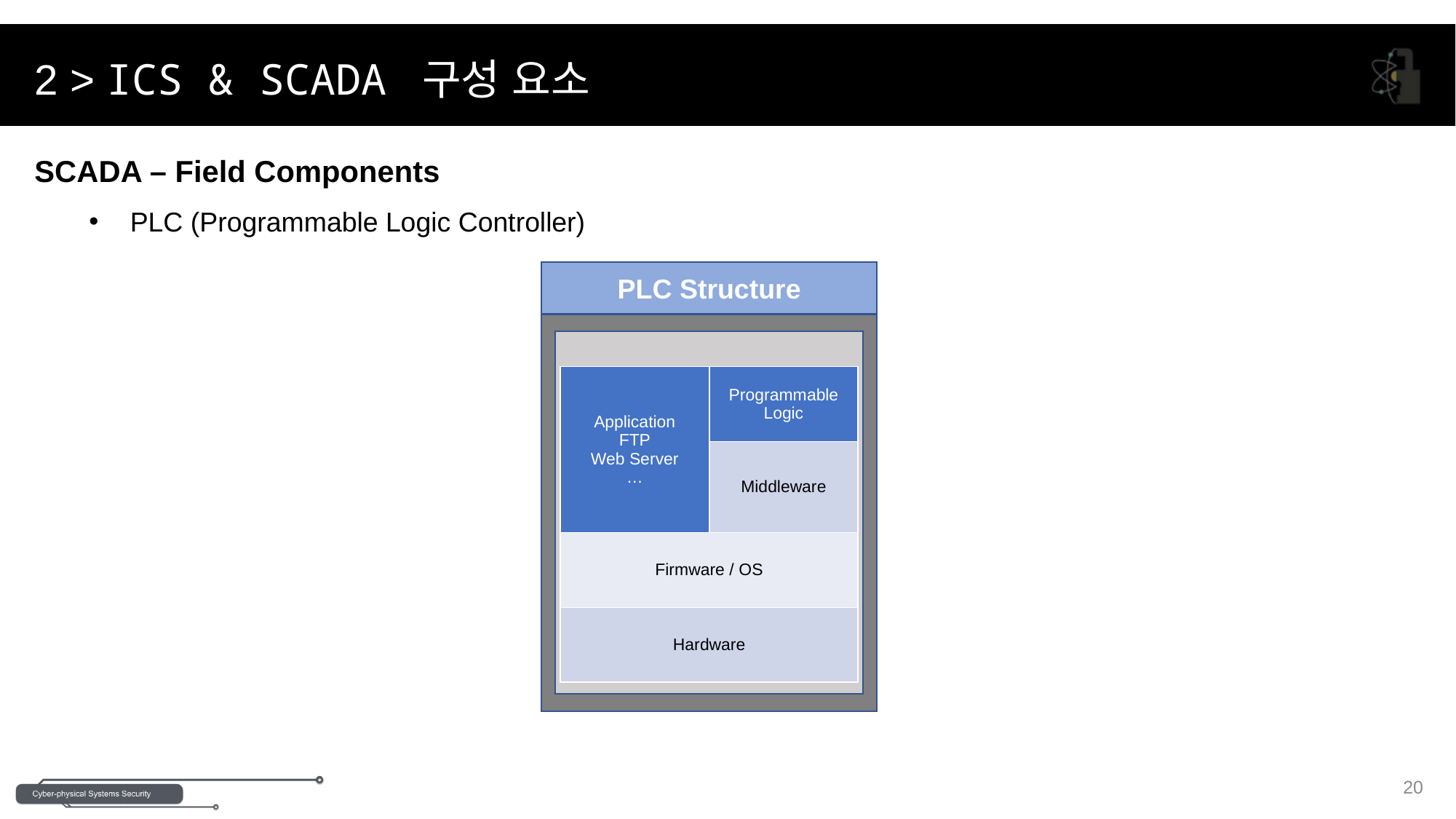

2 > ICS & SCADA 구성 요소
SCADA – Field Components
PLC (Programmable Logic Controller)

PLC Structure

| Application FTP Web Server … | Programmable Logic |
| --- | --- |
|  | Middleware |
| Firmware / OS |  |
| Hardware |  |
20